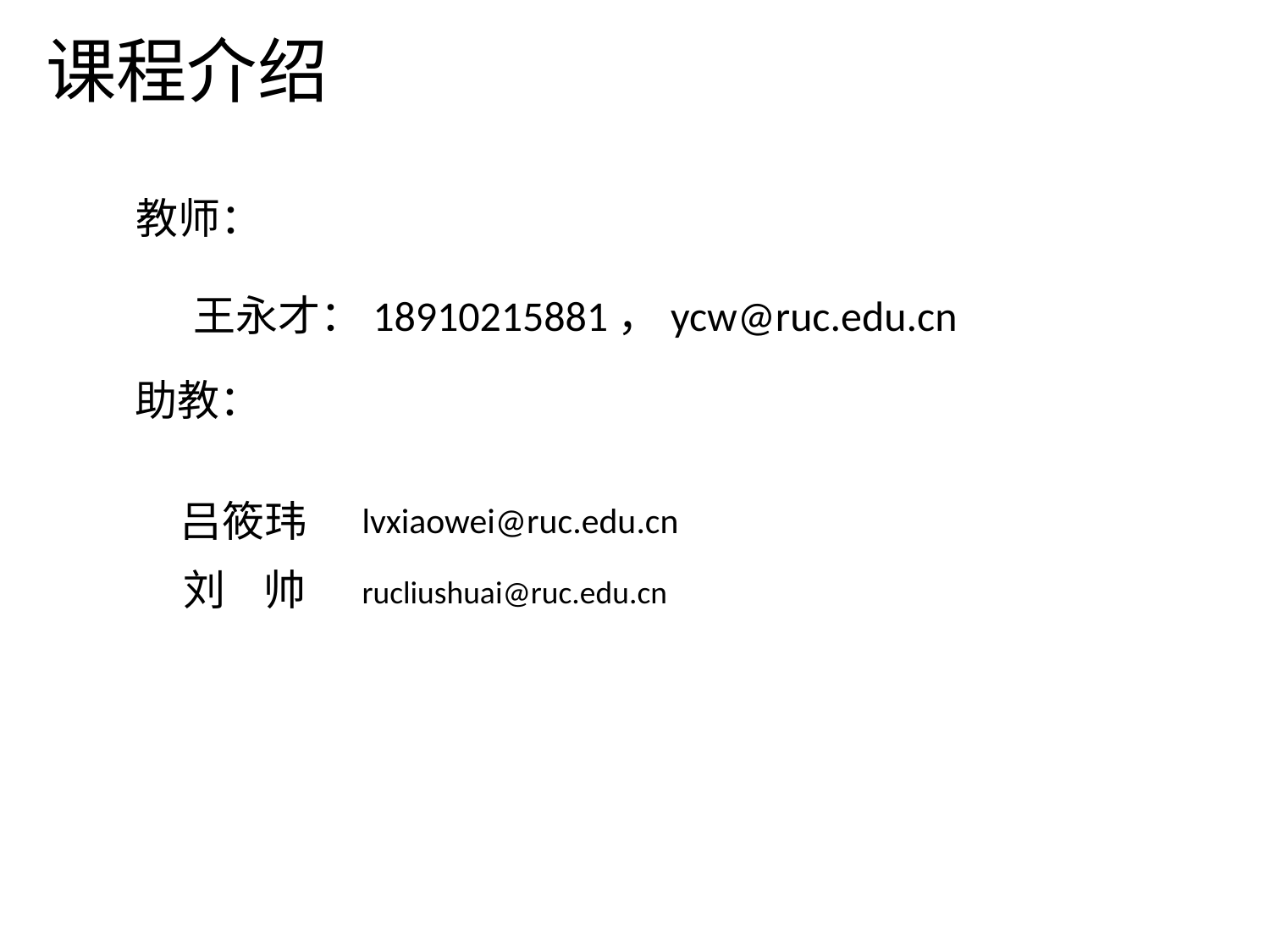

课程介绍
教师：
王永才：18910215881，ycw@ruc.edu.cn
助教：
吕筱玮
lvxiaowei@ruc.edu.cn
刘    帅
rucliushuai@ruc.edu.cn